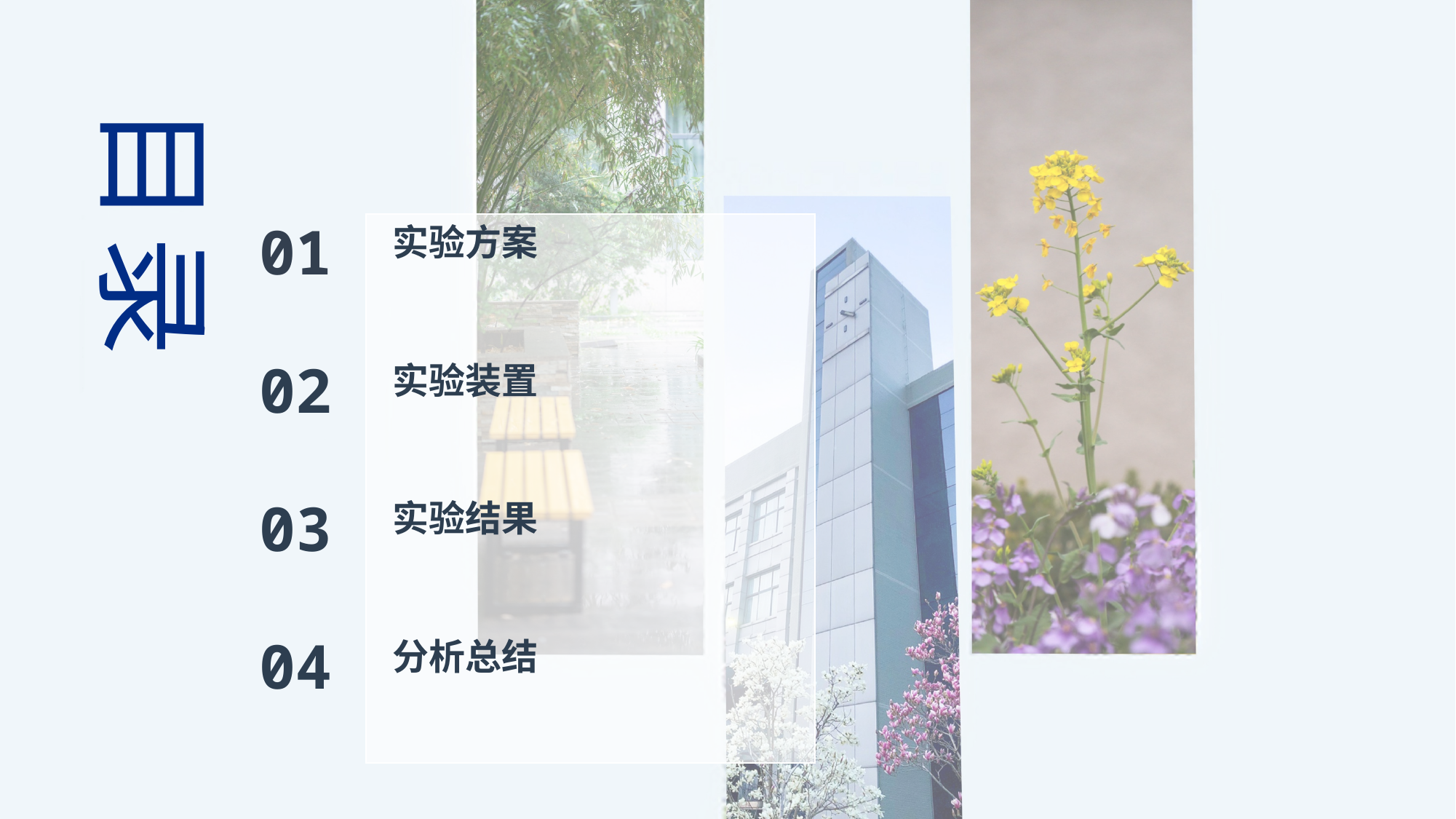

目录
01
实验方案

02
实验装置

03
实验结果

04
分析总结